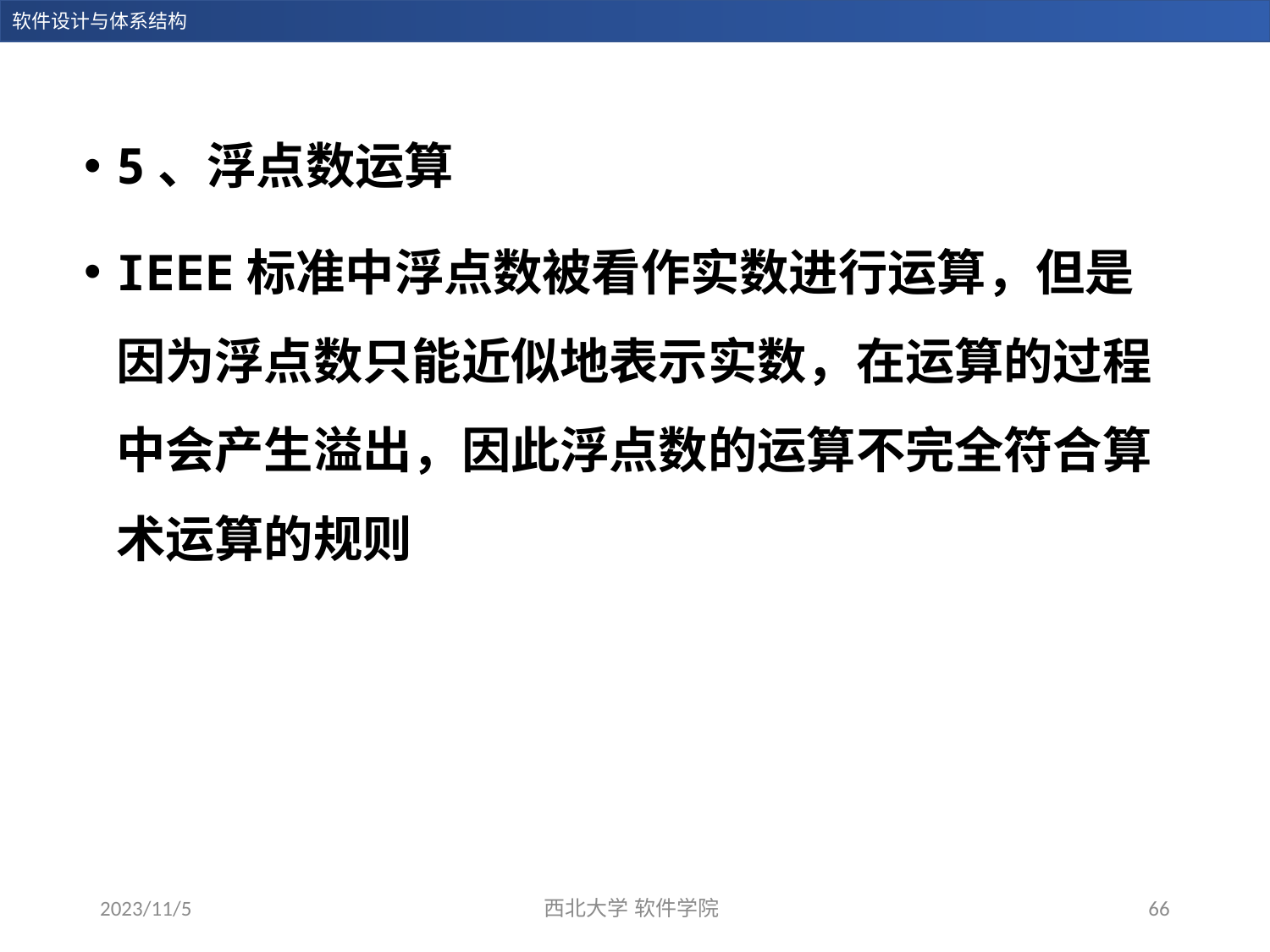

5、浮点数运算
IEEE标准中浮点数被看作实数进行运算，但是因为浮点数只能近似地表示实数，在运算的过程中会产生溢出，因此浮点数的运算不完全符合算术运算的规则
2023/11/5
西北大学 软件学院
66